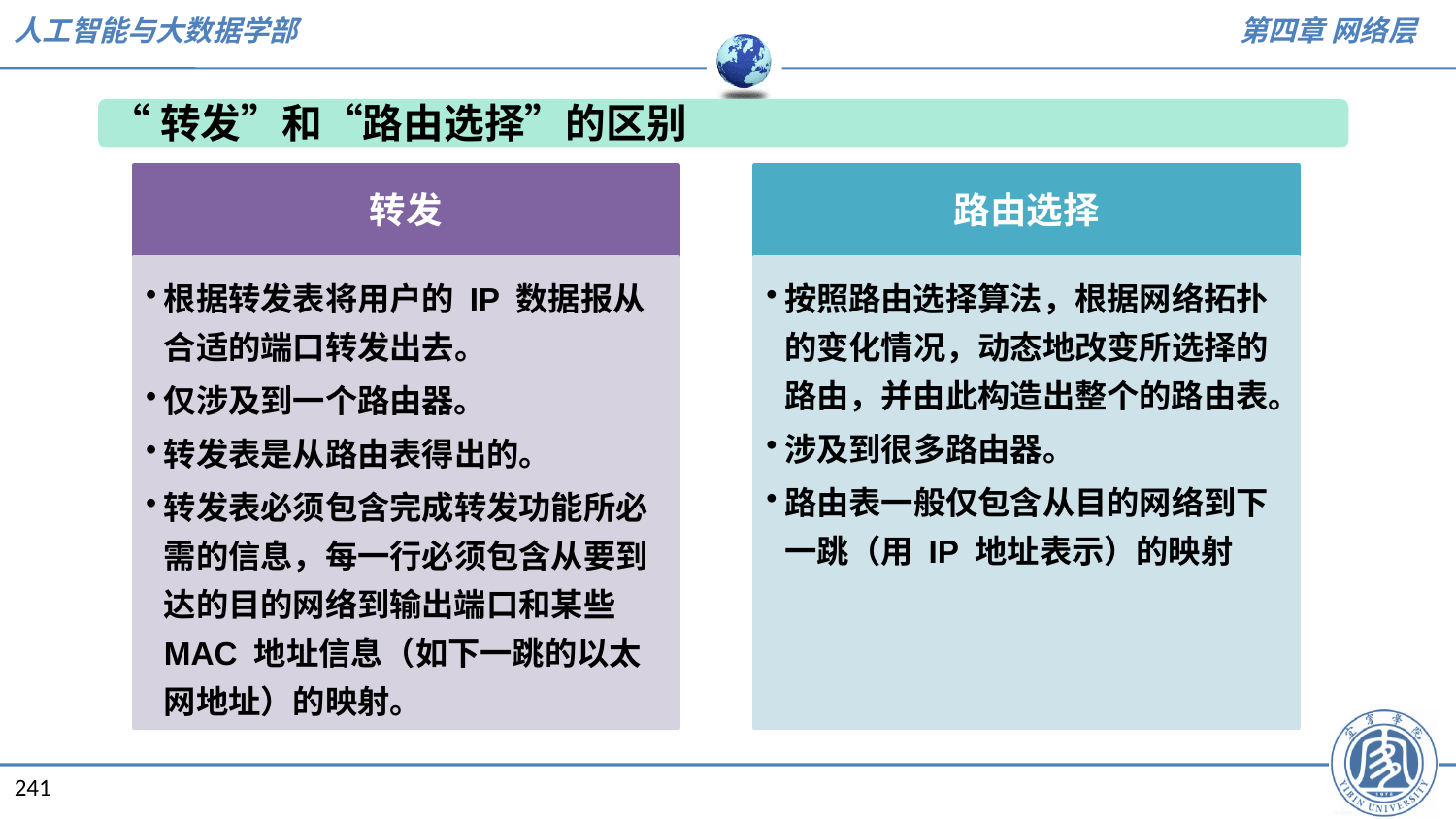

“转发”和“路由选择”的区别

转发
路由选择
根据转发表将用户的 IP 数据报从合适的端口转发出去。
仅涉及到一个路由器。
转发表是从路由表得出的。
转发表必须包含完成转发功能所必需的信息，每一行必须包含从要到达的目的网络到输出端口和某些 MAC 地址信息（如下一跳的以太网地址）的映射。

按照路由选择算法，根据网络拓扑的变化情况，动态地改变所选择的路由，并由此构造出整个的路由表。
涉及到很多路由器。
路由表一般仅包含从目的网络到下一跳（用 IP 地址表示）的映射
241